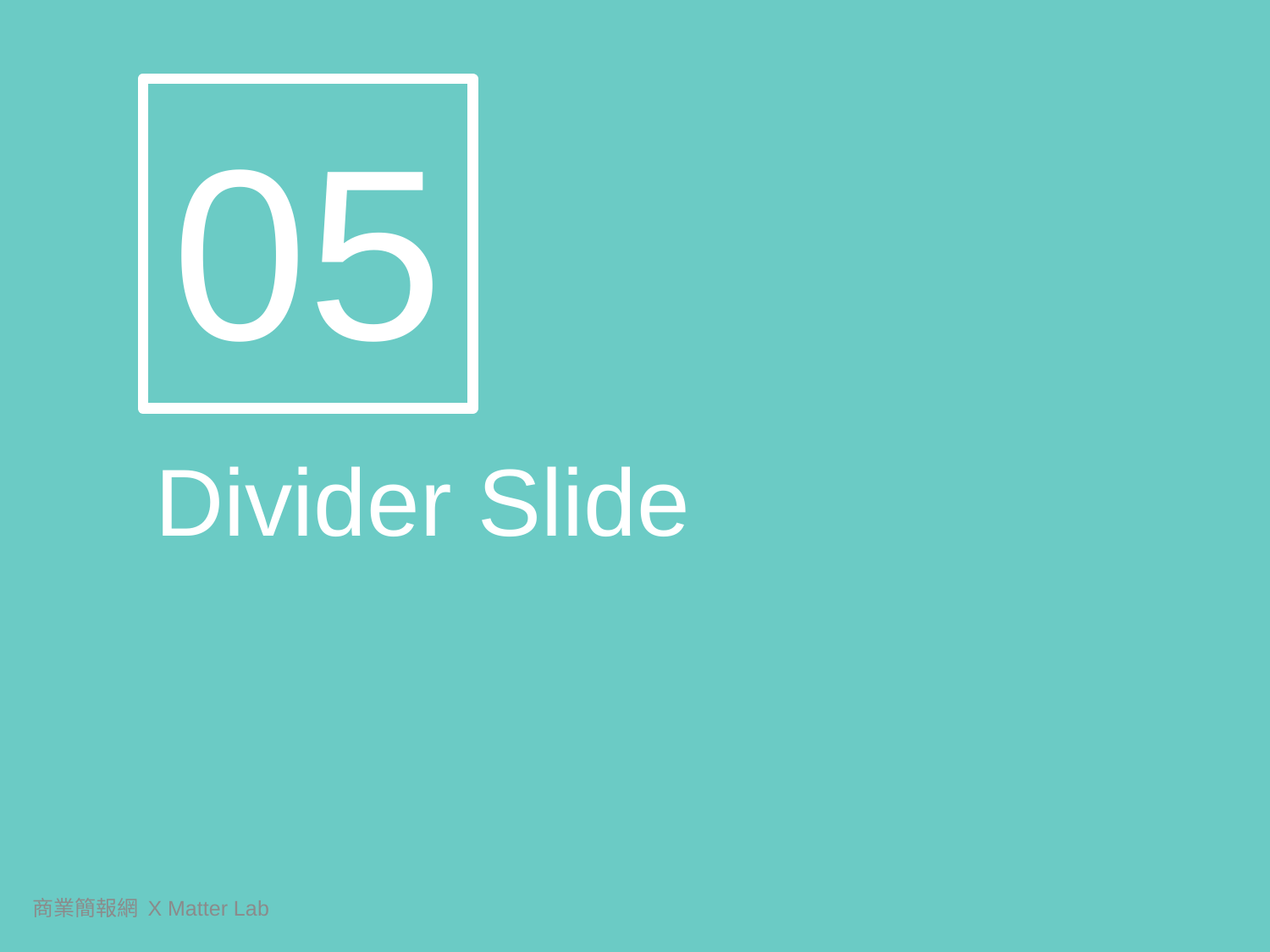

05
Divider Slide
商業簡報網 X Matter Lab
123